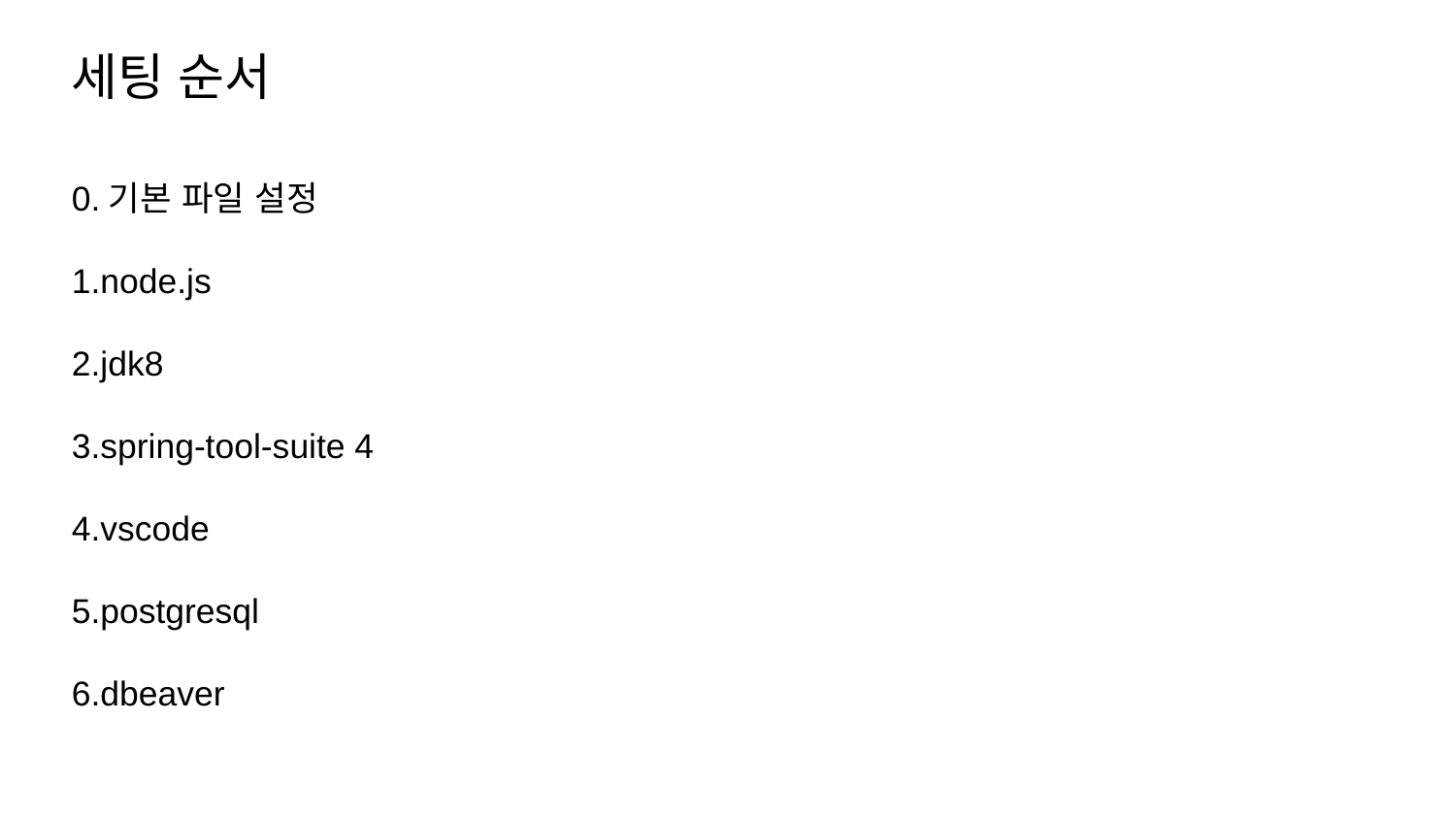

세팅 순서
0.기본 파일 설정

1.node.js

2.jdk8

3.spring-tool-suite 4

4.vscode

5.postgresql

6.dbeaver